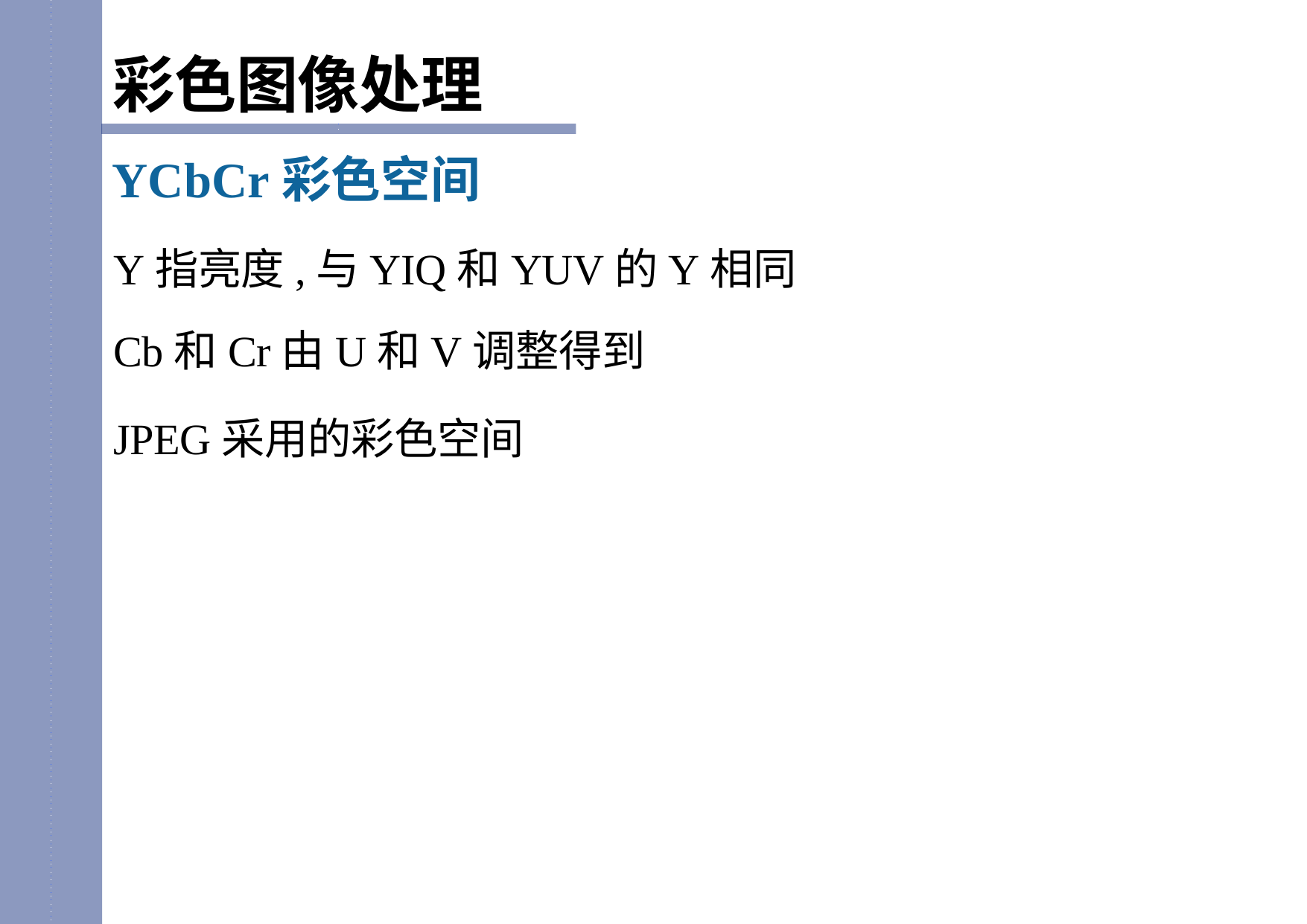

彩色图像处理
YCbCr彩色空间
Y指亮度,与YIQ和YUV的Y相同
Cb和Cr由U和V调整得到
JPEG采用的彩色空间